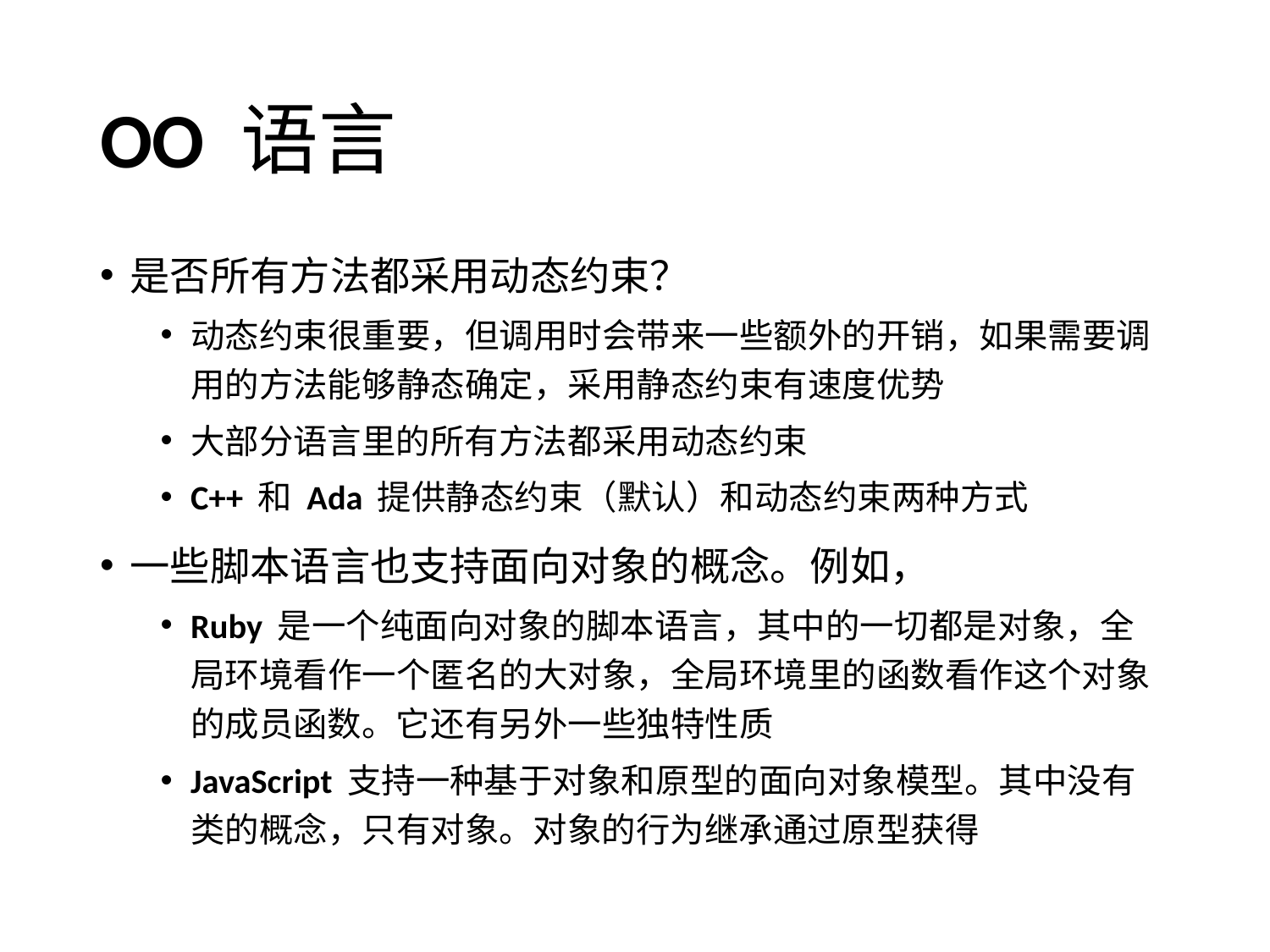

OO 语言
是否所有方法都采用动态约束？
动态约束很重要，但调用时会带来一些额外的开销，如果需要调用的方法能够静态确定，采用静态约束有速度优势
大部分语言里的所有方法都采用动态约束
C++ 和 Ada 提供静态约束（默认）和动态约束两种方式
一些脚本语言也支持面向对象的概念。例如，
Ruby 是一个纯面向对象的脚本语言，其中的一切都是对象，全局环境看作一个匿名的大对象，全局环境里的函数看作这个对象的成员函数。它还有另外一些独特性质
JavaScript 支持一种基于对象和原型的面向对象模型。其中没有类的概念，只有对象。对象的行为继承通过原型获得